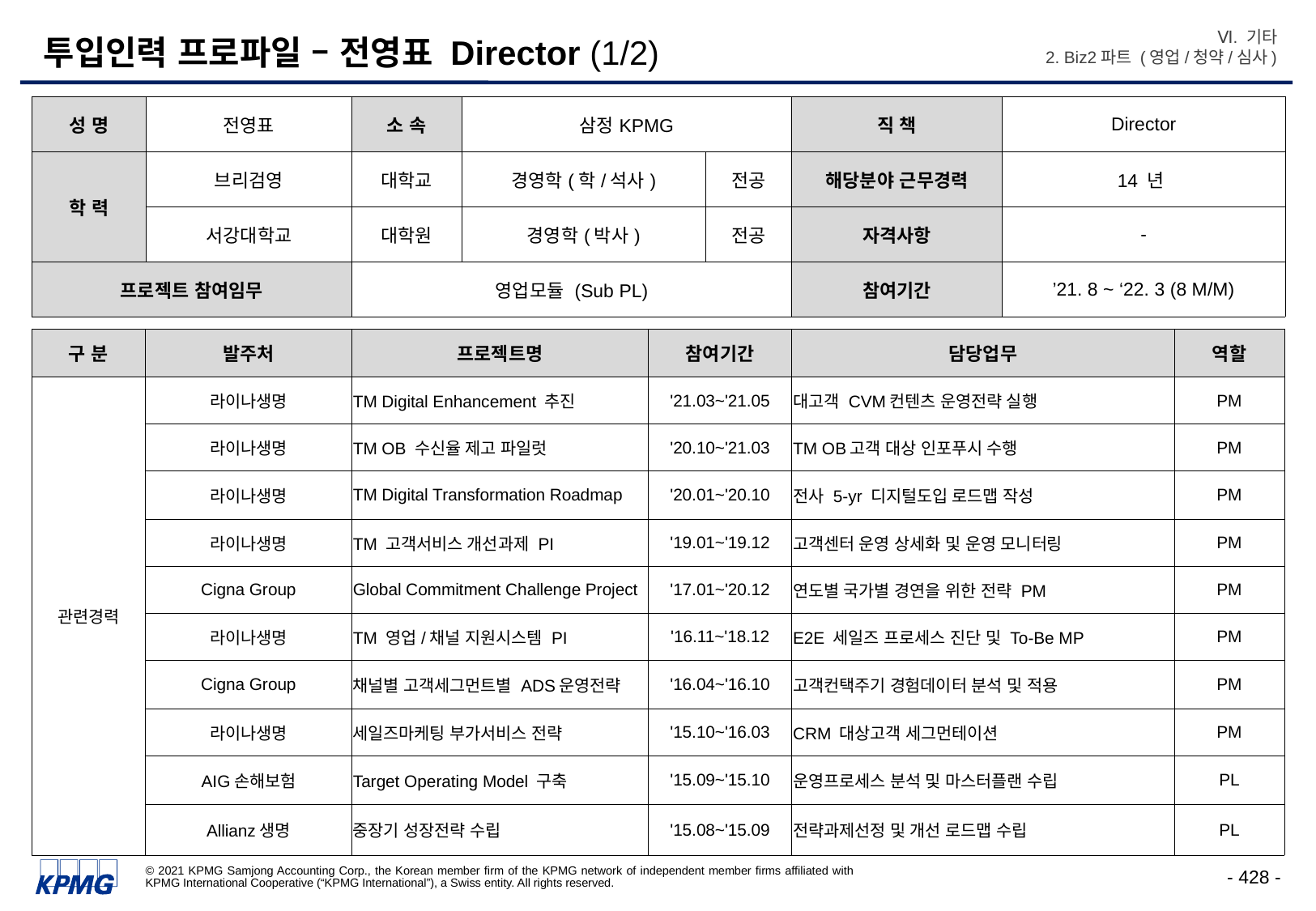

Ⅵ. 기타
2. Biz2파트 (영업/청약/심사)
# 투입인력 프로파일 – 전영표 Director (1/2)
| 성 명 | 전영표 | 소 속 | 삼정KPMG |  | 직 책 | Director |
| --- | --- | --- | --- | --- | --- | --- |
| 학 력 | 브리검영 | 대학교 | 경영학(학/석사) | 전공 | 해당분야 근무경력 | 14 년 |
|  | 서강대학교 | 대학원 | 경영학(박사) | 전공 | 자격사항 | - |
| 프로젝트 참여임무 |  | 영업모듈 (Sub PL) |  |  | 참여기간 | ’21. 8 ~ ‘22. 3 (8 M/M) |
| 구 분 | 발주처 | 프로젝트명 | 참여기간 | 담당업무 | 역할 |
| --- | --- | --- | --- | --- | --- |
| 관련경력 | 라이나생명 | TM Digital Enhancement 추진 | '21.03~'21.05 | 대고객 CVM컨텐츠 운영전략 실행 | PM |
|  | 라이나생명 | TM OB 수신율 제고 파일럿 | '20.10~'21.03 | TM OB고객 대상 인포푸시 수행 | PM |
|  | 라이나생명 | TM Digital Transformation Roadmap | '20.01~'20.10 | 전사 5-yr 디지털도입 로드맵 작성 | PM |
|  | 라이나생명 | TM 고객서비스 개선과제 PI | '19.01~'19.12 | 고객센터 운영 상세화 및 운영 모니터링 | PM |
|  | Cigna Group | Global Commitment Challenge Project | '17.01~'20.12 | 연도별 국가별 경연을 위한 전략 PM | PM |
|  | 라이나생명 | TM 영업/채널 지원시스템 PI | '16.11~'18.12 | E2E 세일즈 프로세스 진단 및 To-Be MP | PM |
|  | Cigna Group | 채널별 고객세그먼트별 ADS운영전략 | '16.04~'16.10 | 고객컨택주기 경험데이터 분석 및 적용 | PM |
|  | 라이나생명 | 세일즈마케팅 부가서비스 전략 | '15.10~'16.03 | CRM 대상고객 세그먼테이션 | PM |
|  | AIG손해보험 | Target Operating Model 구축 | '15.09~'15.10 | 운영프로세스 분석 및 마스터플랜 수립 | PL |
|  | Allianz생명 | 중장기 성장전략 수립 | '15.08~'15.09 | 전략과제선정 및 개선 로드맵 수립 | PL |